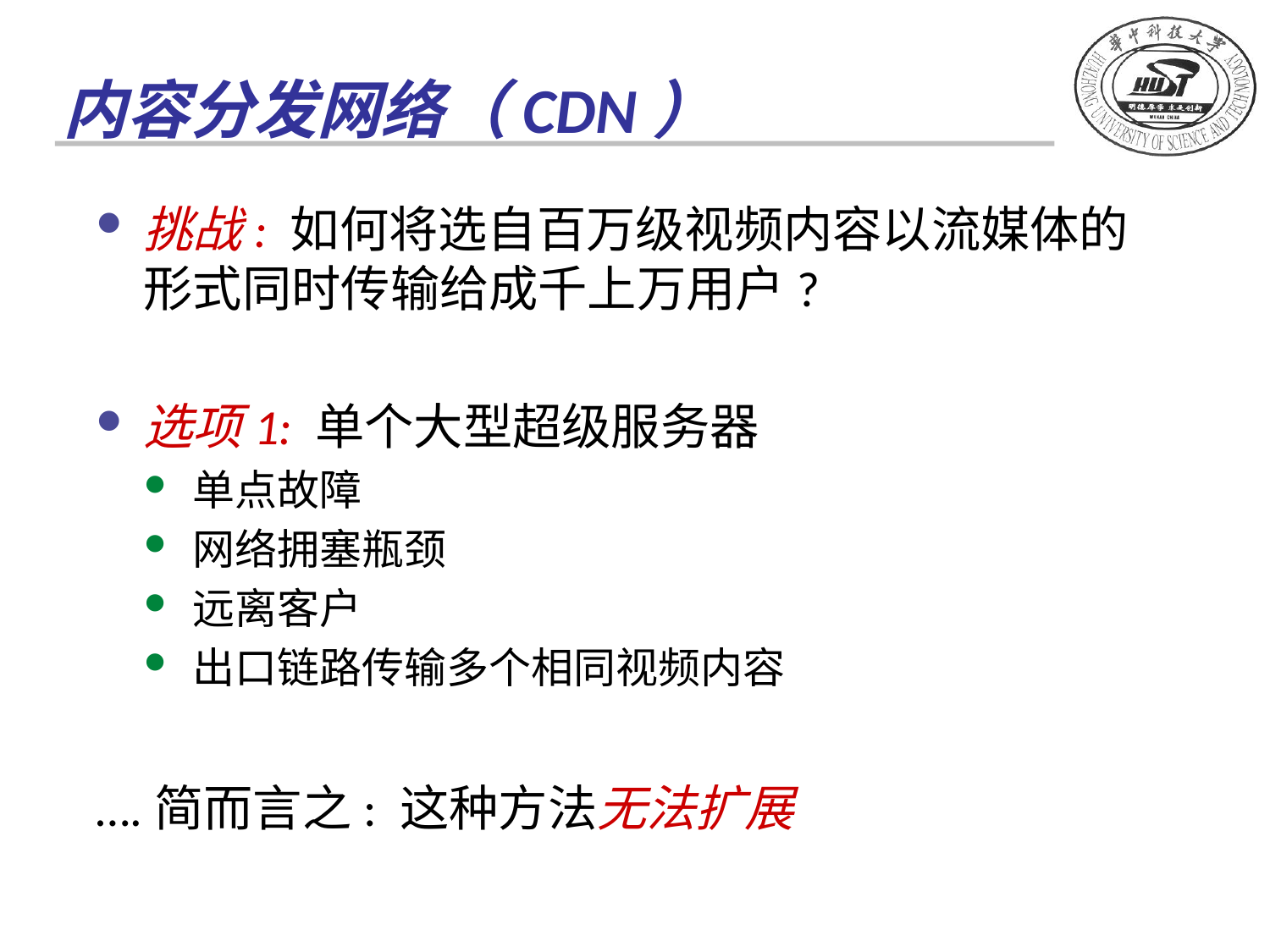

# 内容分发网络（CDN）
挑战: 如何将选自百万级视频内容以流媒体的形式同时传输给成千上万用户?

选项1: 单个大型超级服务器
单点故障
网络拥塞瓶颈
远离客户
出口链路传输多个相同视频内容

….简而言之: 这种方法无法扩展